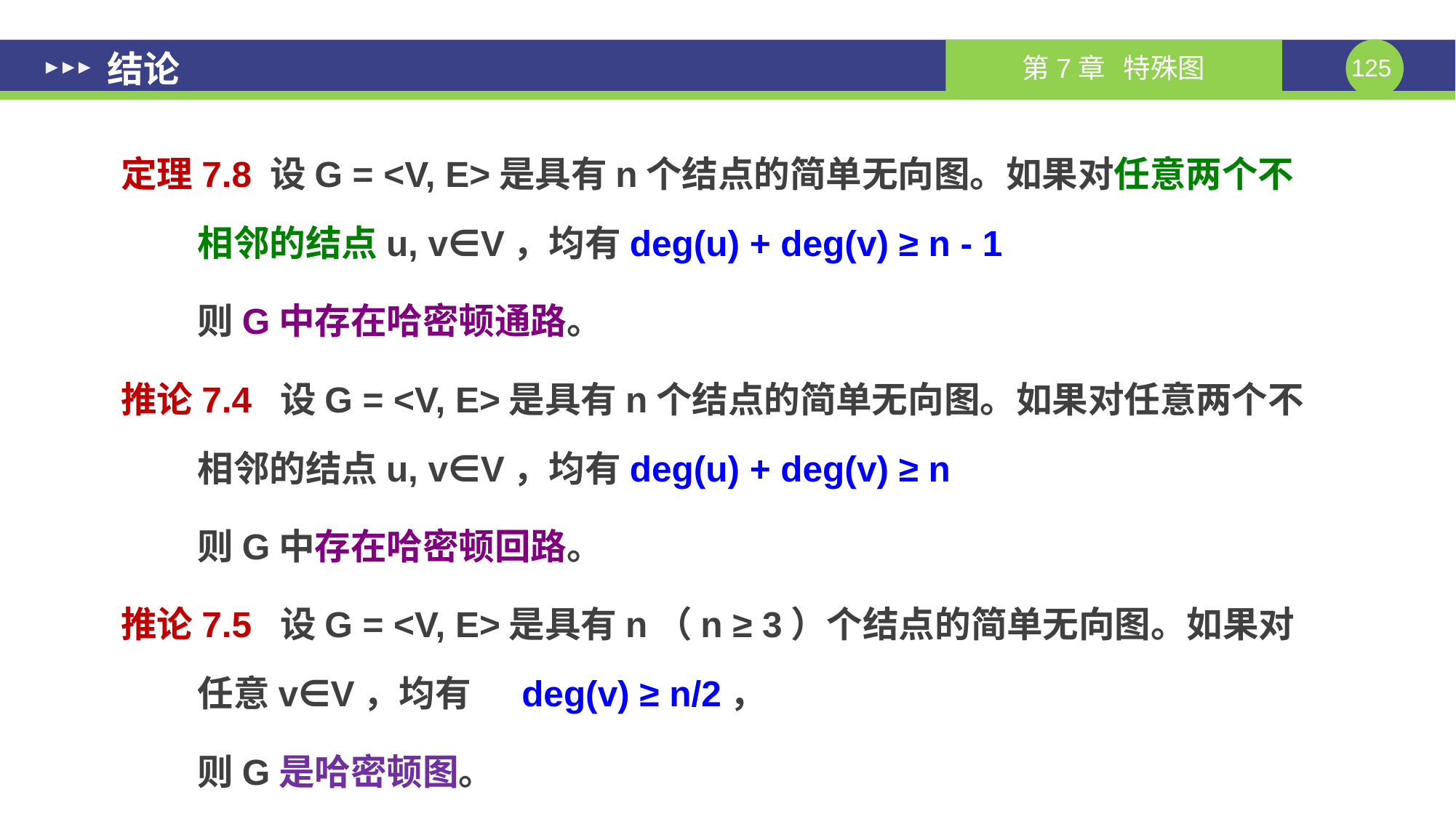

# 结论
定理7.8 设G = <V, E>是具有n个结点的简单无向图。如果对任意两个不相邻的结点u, v∈V，均有	deg(u) + deg(v) ≥ n - 1
则G中存在哈密顿通路。
推论7.4  设G = <V, E>是具有n个结点的简单无向图。如果对任意两个不相邻的结点u, v∈V，均有	deg(u) + deg(v) ≥ n
则G中存在哈密顿回路。
推论7.5  设G = <V, E>是具有n（n ≥ 3）个结点的简单无向图。如果对任意v∈V，均有	deg(v) ≥ n/2，
则G是哈密顿图。